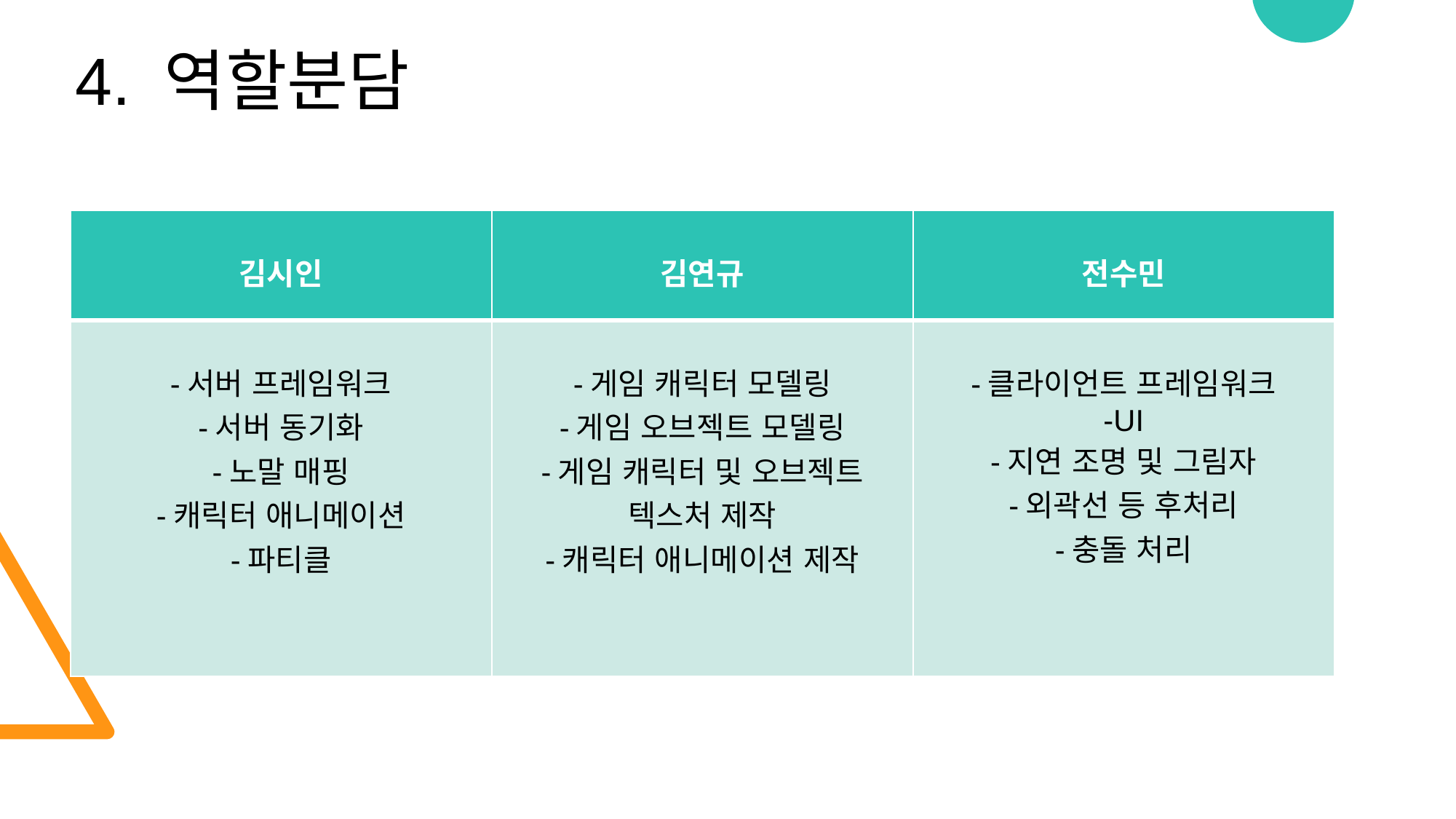

4. 역할분담
| 김시인 | 김연규 | 전수민 |
| --- | --- | --- |
| -서버 프레임워크 -서버 동기화 -노말 매핑 -캐릭터 애니메이션 -파티클 | -게임 캐릭터 모델링 -게임 오브젝트 모델링 -게임 캐릭터 및 오브젝트 텍스처 제작 -캐릭터 애니메이션 제작 | -클라이언트 프레임워크 -UI -지연 조명 및 그림자 -외곽선 등 후처리 -충돌 처리 |